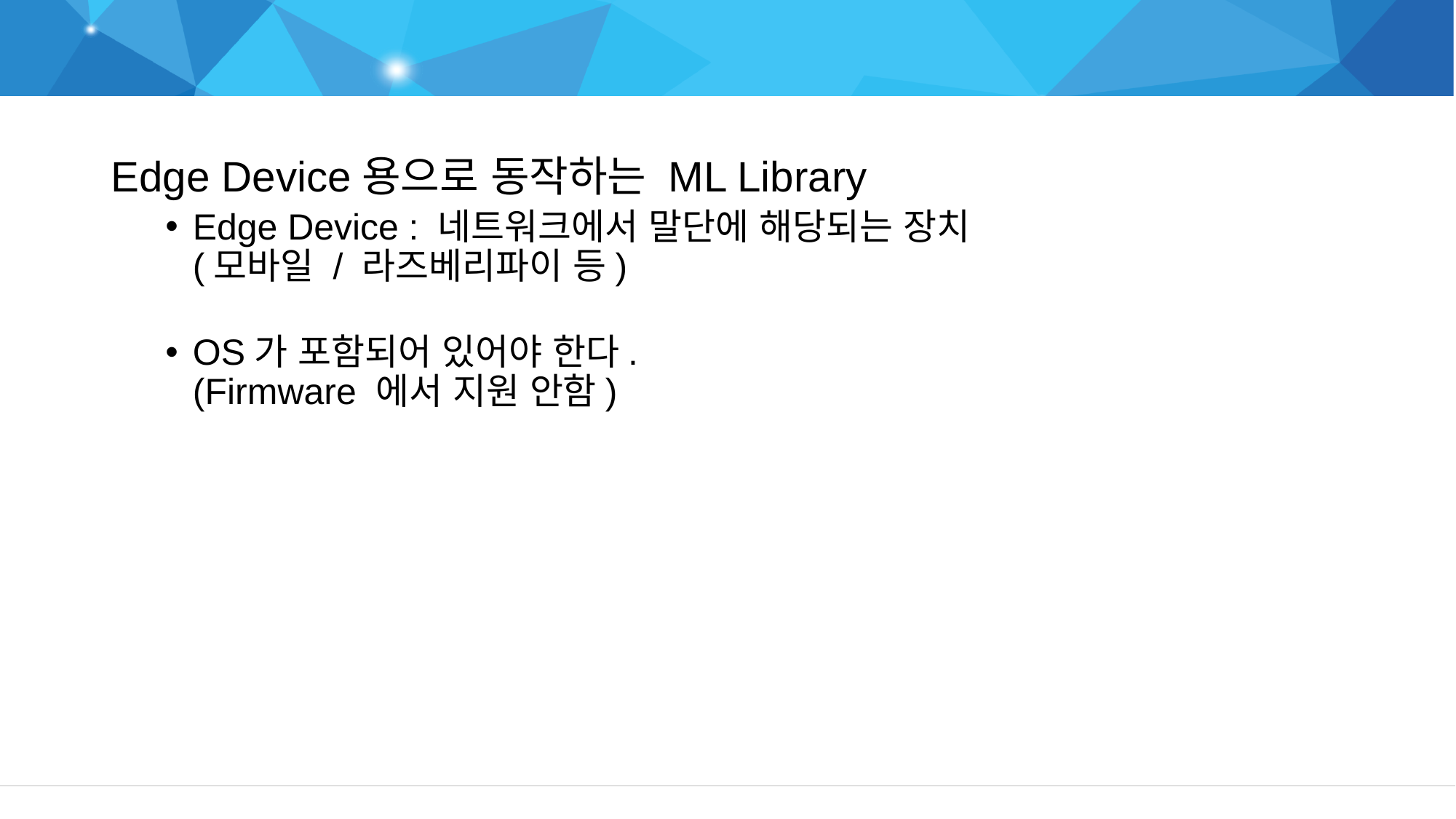

Tensorflow Lite
Edge Device용으로 동작하는 ML Library
Edge Device : 네트워크에서 말단에 해당되는 장치
(모바일 / 라즈베리파이 등)
OS가 포함되어 있어야 한다.
(Firmware 에서 지원 안함)